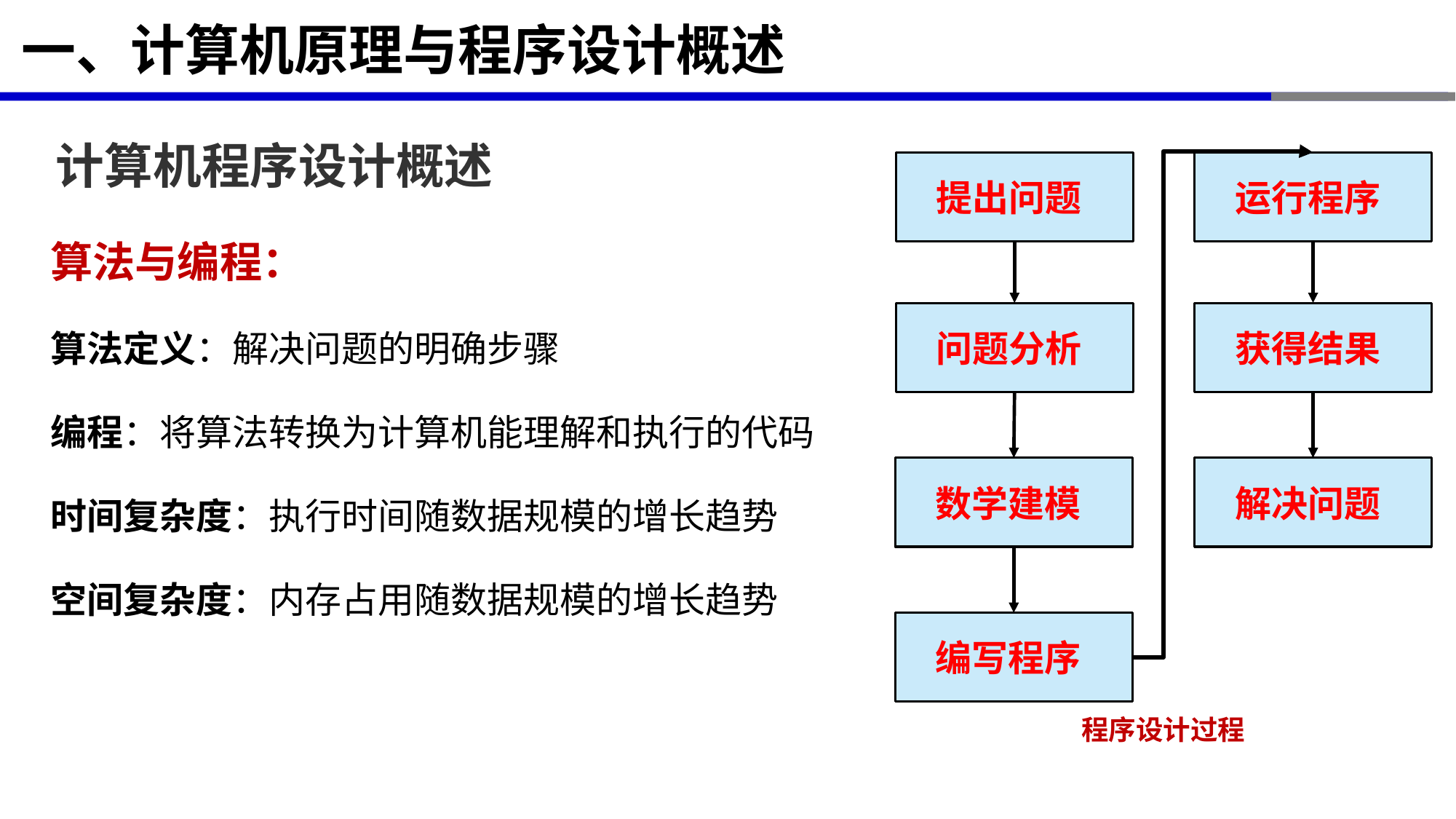

# 一、计算机原理与程序设计概述
计算机程序设计概述
提出问题
运行程序
问题分析
获得结果
数学建模
解决问题
编写程序
算法与编程：
算法定义：解决问题的明确步骤
编程：将算法转换为计算机能理解和执行的代码
时间复杂度：执行时间随数据规模的增长趋势
空间复杂度：内存占用随数据规模的增长趋势
程序设计过程